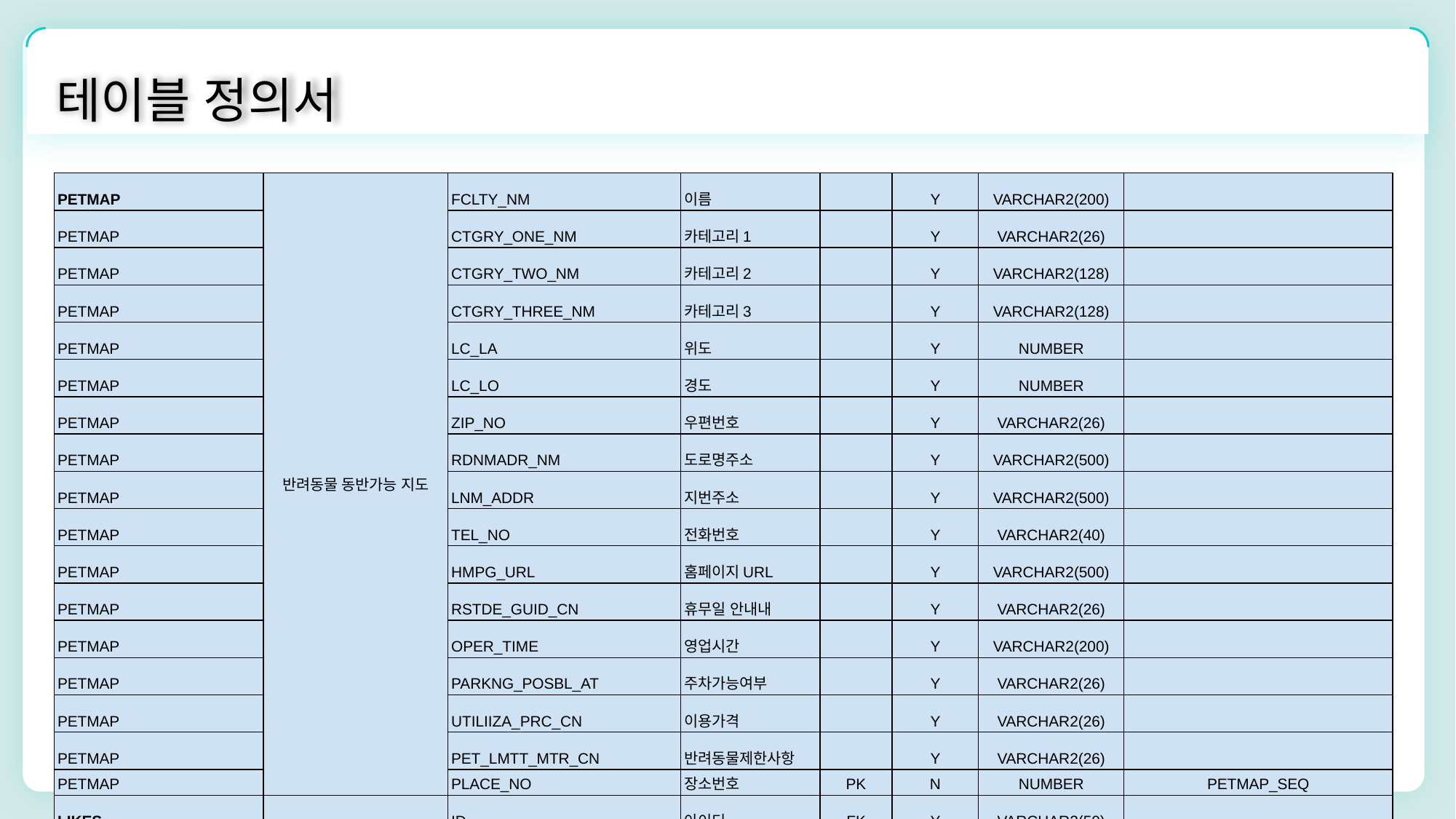

테이블 정의서
| PETMAP | 반려동물 동반가능 지도 | FCLTY\_NM | 이름 |  | Y | VARCHAR2(200) |  |
| --- | --- | --- | --- | --- | --- | --- | --- |
| PETMAP |  | CTGRY\_ONE\_NM | 카테고리1 |  | Y | VARCHAR2(26) |  |
| PETMAP |  | CTGRY\_TWO\_NM | 카테고리2 |  | Y | VARCHAR2(128) |  |
| PETMAP |  | CTGRY\_THREE\_NM | 카테고리3 |  | Y | VARCHAR2(128) |  |
| PETMAP |  | LC\_LA | 위도 |  | Y | NUMBER |  |
| PETMAP |  | LC\_LO | 경도 |  | Y | NUMBER |  |
| PETMAP |  | ZIP\_NO | 우편번호 |  | Y | VARCHAR2(26) |  |
| PETMAP |  | RDNMADR\_NM | 도로명주소 |  | Y | VARCHAR2(500) |  |
| PETMAP |  | LNM\_ADDR | 지번주소 |  | Y | VARCHAR2(500) |  |
| PETMAP |  | TEL\_NO | 전화번호 |  | Y | VARCHAR2(40) |  |
| PETMAP |  | HMPG\_URL | 홈페이지URL |  | Y | VARCHAR2(500) |  |
| PETMAP |  | RSTDE\_GUID\_CN | 휴무일 안내내 |  | Y | VARCHAR2(26) |  |
| PETMAP |  | OPER\_TIME | 영업시간 |  | Y | VARCHAR2(200) |  |
| PETMAP |  | PARKNG\_POSBL\_AT | 주차가능여부 |  | Y | VARCHAR2(26) |  |
| PETMAP |  | UTILIIZA\_PRC\_CN | 이용가격 |  | Y | VARCHAR2(26) |  |
| PETMAP |  | PET\_LMTT\_MTR\_CN | 반려동물제한사항 |  | Y | VARCHAR2(26) |  |
| PETMAP |  | PLACE\_NO | 장소번호 | PK | N | NUMBER | PETMAP\_SEQ |
| LIKES | 찜하기 | ID | 아이디 | FK | Y | VARCHAR2(50) |  |
| LIKES |  | PLACE\_NO | 장소번호 | FK | Y | VARCHAR2(20) |  |
| LIKES |  | LIKE\_DATE | 날짜 |  | Y | DATE |  |